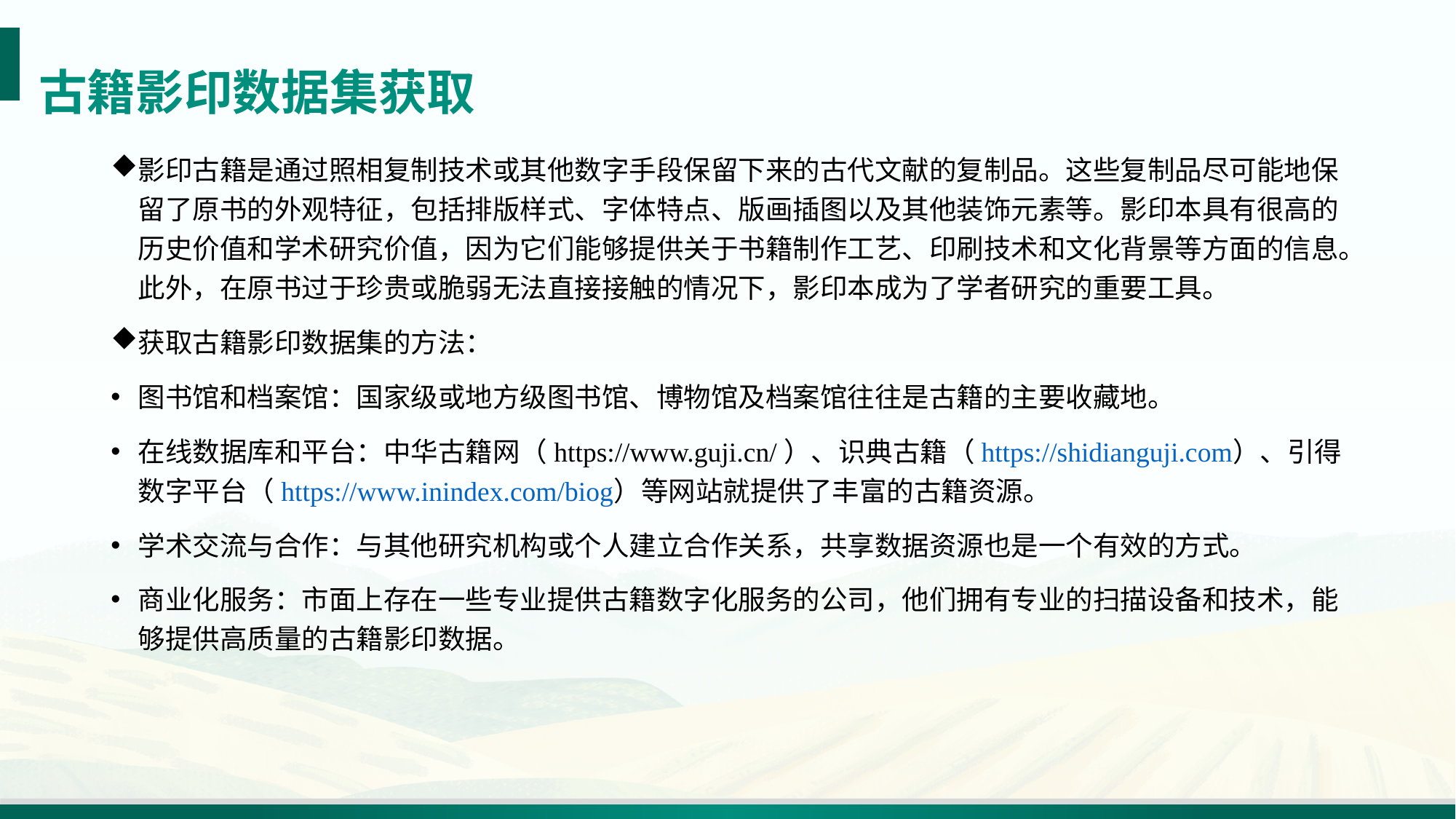

# 古籍影印数据集获取
影印古籍是通过照相复制技术或其他数字手段保留下来的古代文献的复制品。这些复制品尽可能地保留了原书的外观特征，包括排版样式、字体特点、版画插图以及其他装饰元素等。影印本具有很高的历史价值和学术研究价值，因为它们能够提供关于书籍制作工艺、印刷技术和文化背景等方面的信息。此外，在原书过于珍贵或脆弱无法直接接触的情况下，影印本成为了学者研究的重要工具。
获取古籍影印数据集的方法：
图书馆和档案馆：国家级或地方级图书馆、博物馆及档案馆往往是古籍的主要收藏地。
在线数据库和平台：中华古籍网（https://www.guji.cn/）、识典古籍（https://shidianguji.com）、引得数字平台（https://www.inindex.com/biog）等网站就提供了丰富的古籍资源。
学术交流与合作：与其他研究机构或个人建立合作关系，共享数据资源也是一个有效的方式。
商业化服务：市面上存在一些专业提供古籍数字化服务的公司，他们拥有专业的扫描设备和技术，能够提供高质量的古籍影印数据。